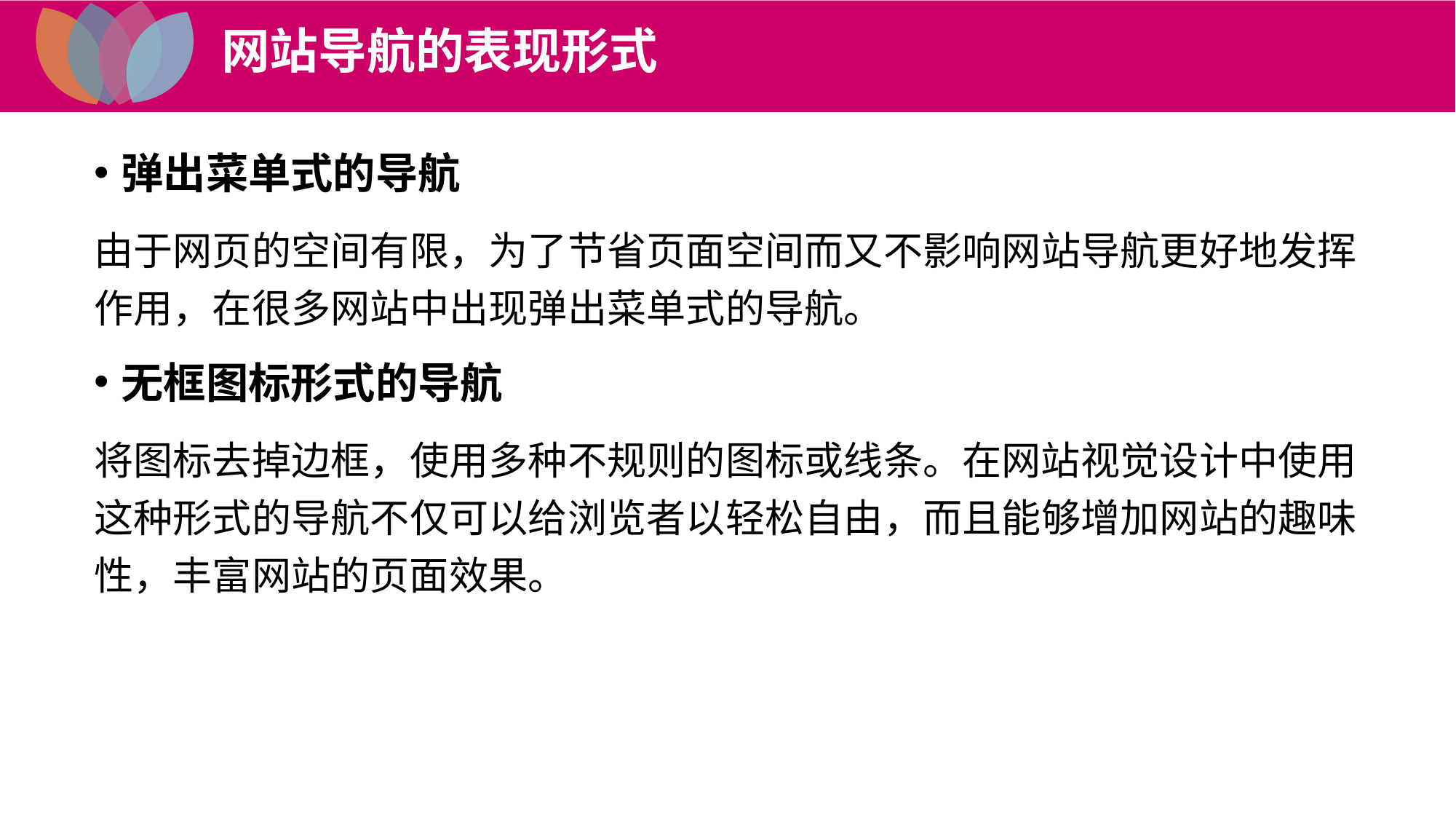

网站导航的表现形式
弹出菜单式的导航
由于网页的空间有限，为了节省页面空间而又不影响网站导航更好地发挥作用，在很多网站中出现弹出菜单式的导航。
无框图标形式的导航
将图标去掉边框，使用多种不规则的图标或线条。在网站视觉设计中使用这种形式的导航不仅可以给浏览者以轻松自由，而且能够增加网站的趣味性，丰富网站的页面效果。